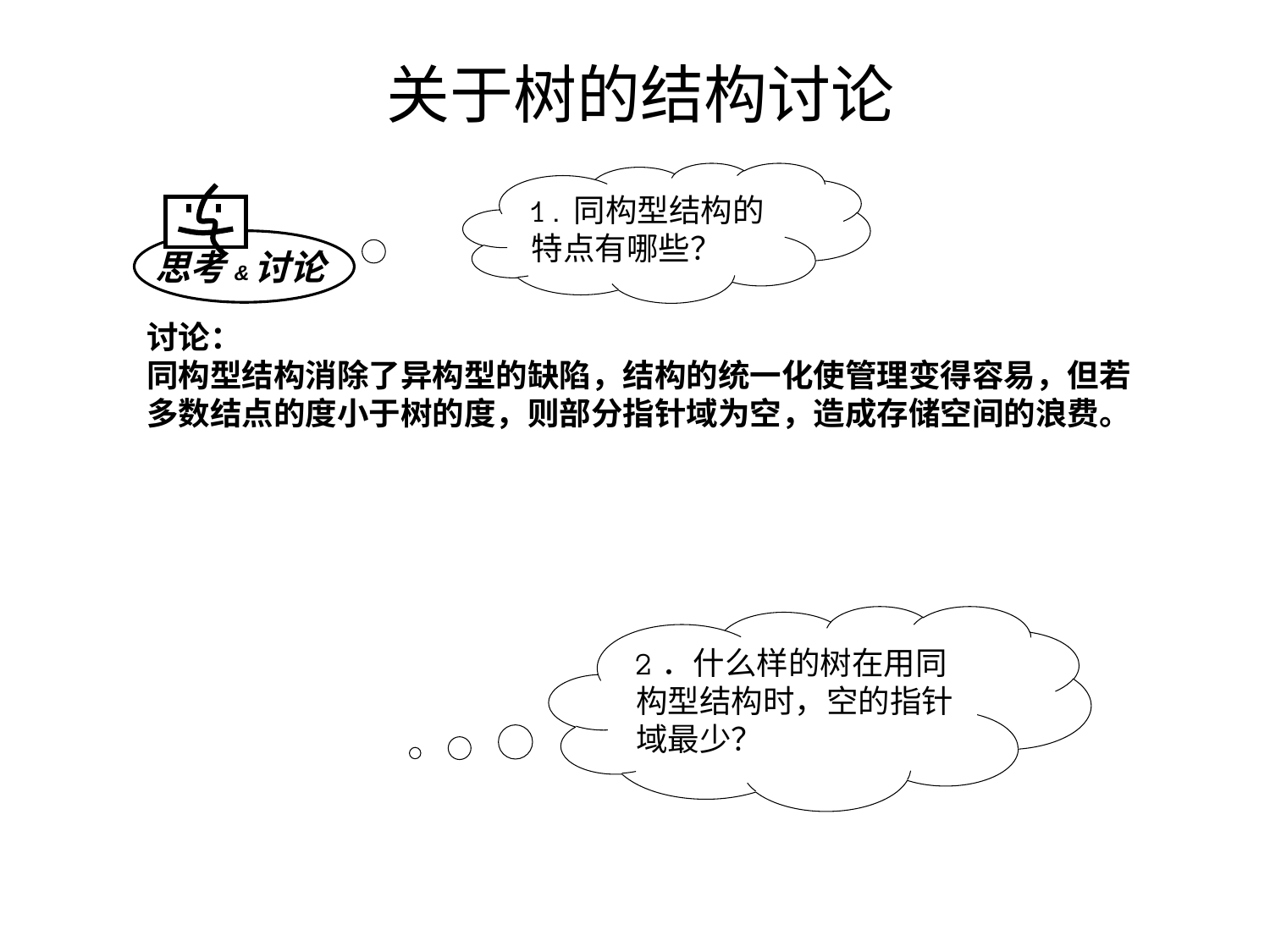

# 关于树的结构讨论
1.同构型结构的特点有哪些？

思考&讨论
讨论：
同构型结构消除了异构型的缺陷，结构的统一化使管理变得容易，但若多数结点的度小于树的度，则部分指针域为空，造成存储空间的浪费。
2．什么样的树在用同构型结构时，空的指针域最少？
35